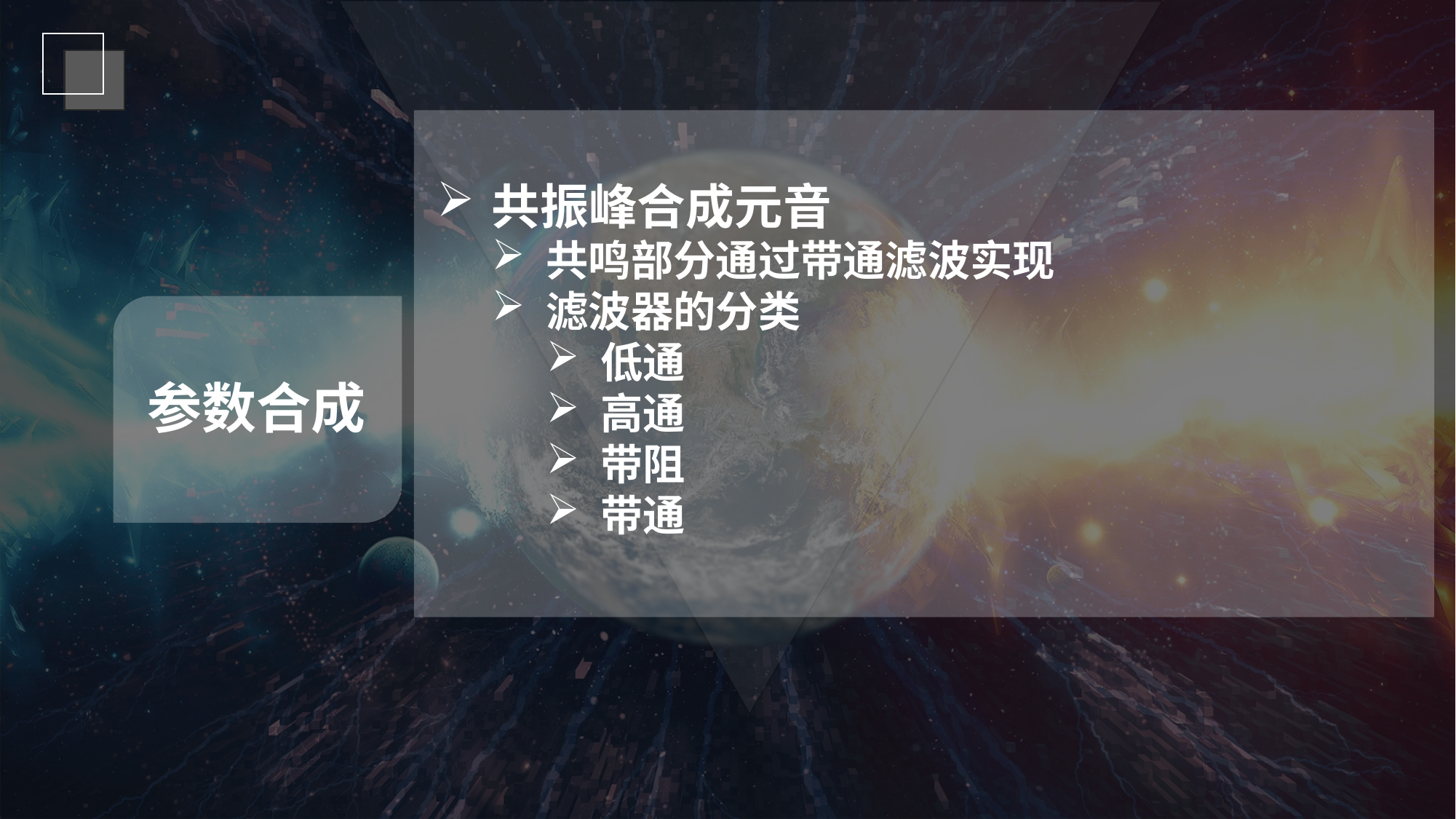

共振峰合成元音
共鸣部分通过带通滤波实现
滤波器的分类
低通
高通
带阻
带通

参数合成